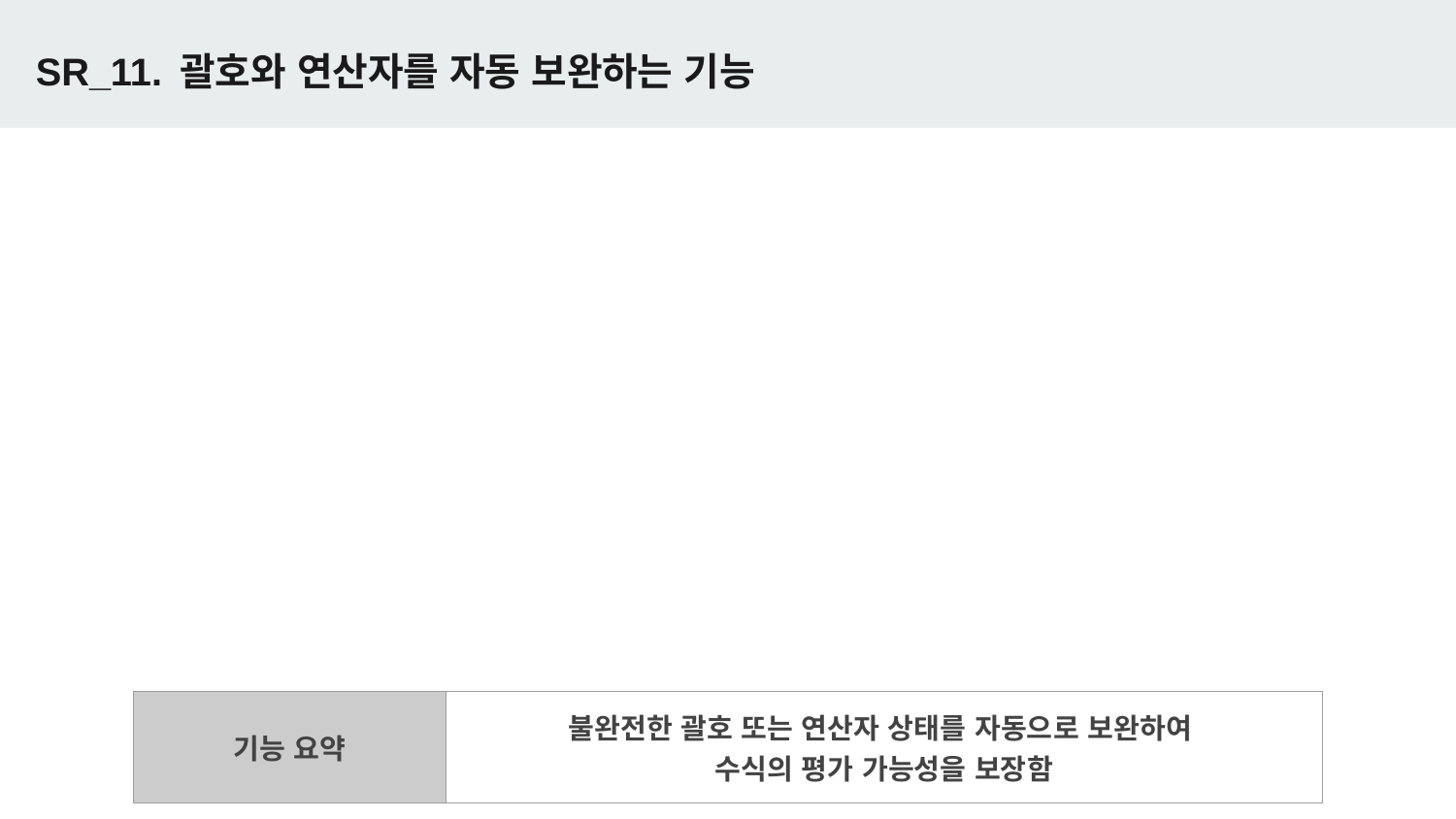

# SR_11. 괄호와 연산자를 자동 보완하는 기능
| 기능 요약 | 불완전한 괄호 또는 연산자 상태를 자동으로 보완하여 수식의 평가 가능성을 보장함 |
| --- | --- |